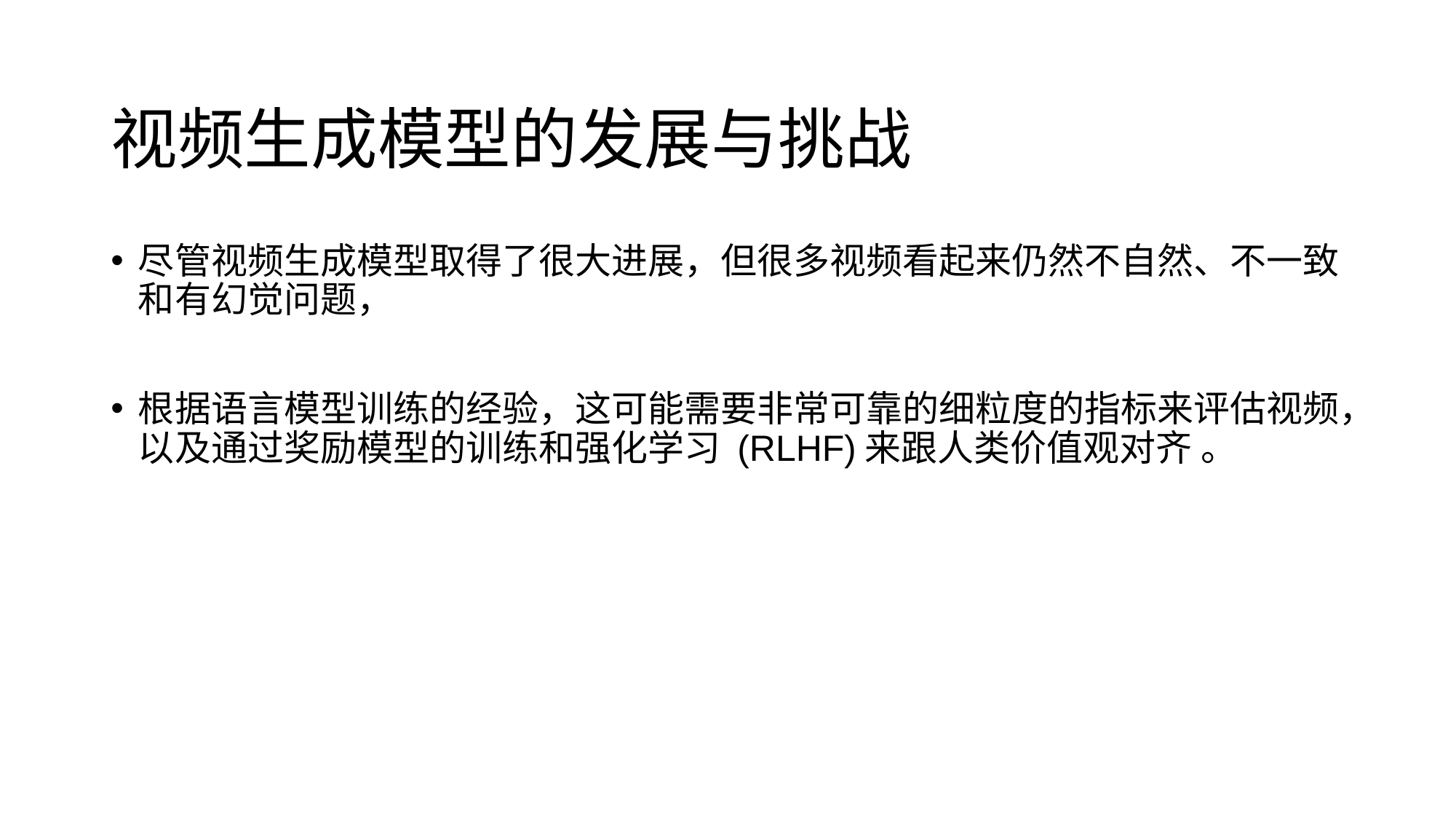

# 视频生成模型的发展与挑战
尽管视频生成模型取得了很大进展，但很多视频看起来仍然不自然、不一致和有幻觉问题，

根据语言模型训练的经验，这可能需要非常可靠的细粒度的指标来评估视频，以及通过奖励模型的训练和强化学习 (RLHF)来跟人类价值观对齐 。